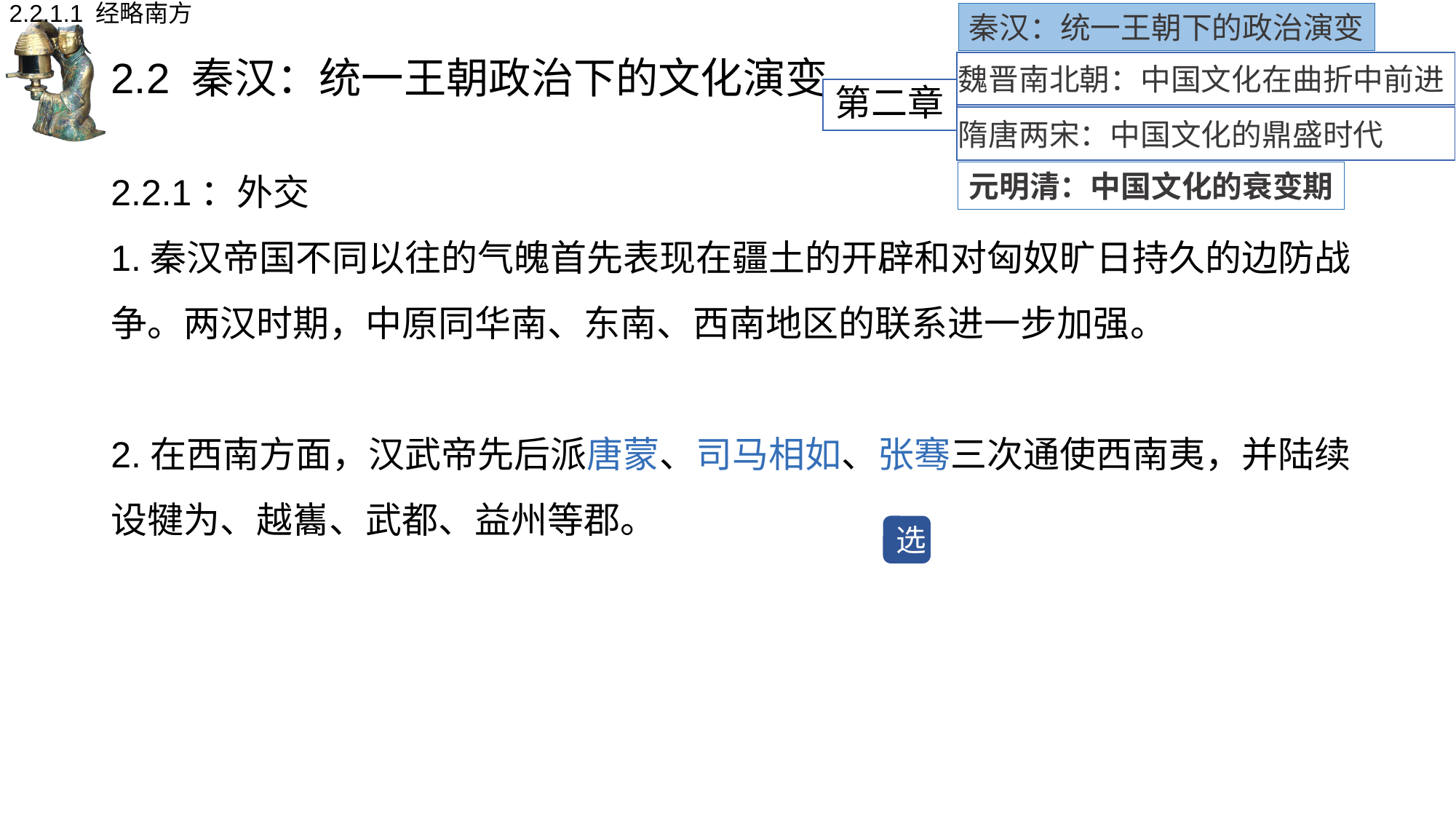

2.2.1.1 经略南方
秦汉：统一王朝下的政治演变
# 2.2 秦汉：统一王朝政治下的文化演变
魏晋南北朝：中国文化在曲折中前进
第二章
隋唐两宋：中国文化的鼎盛时代
2.2.1：外交
1.秦汉帝国不同以往的气魄首先表现在疆土的开辟和对匈奴旷日持久的边防战争。两汉时期，中原同华南、东南、西南地区的联系进一步加强。

2.在西南方面，汉武帝先后派唐蒙、司马相如、张骞三次通使西南夷，并陆续设犍为、越巂、武都、益州等郡。

元明清：中国文化的衰变期
选
6